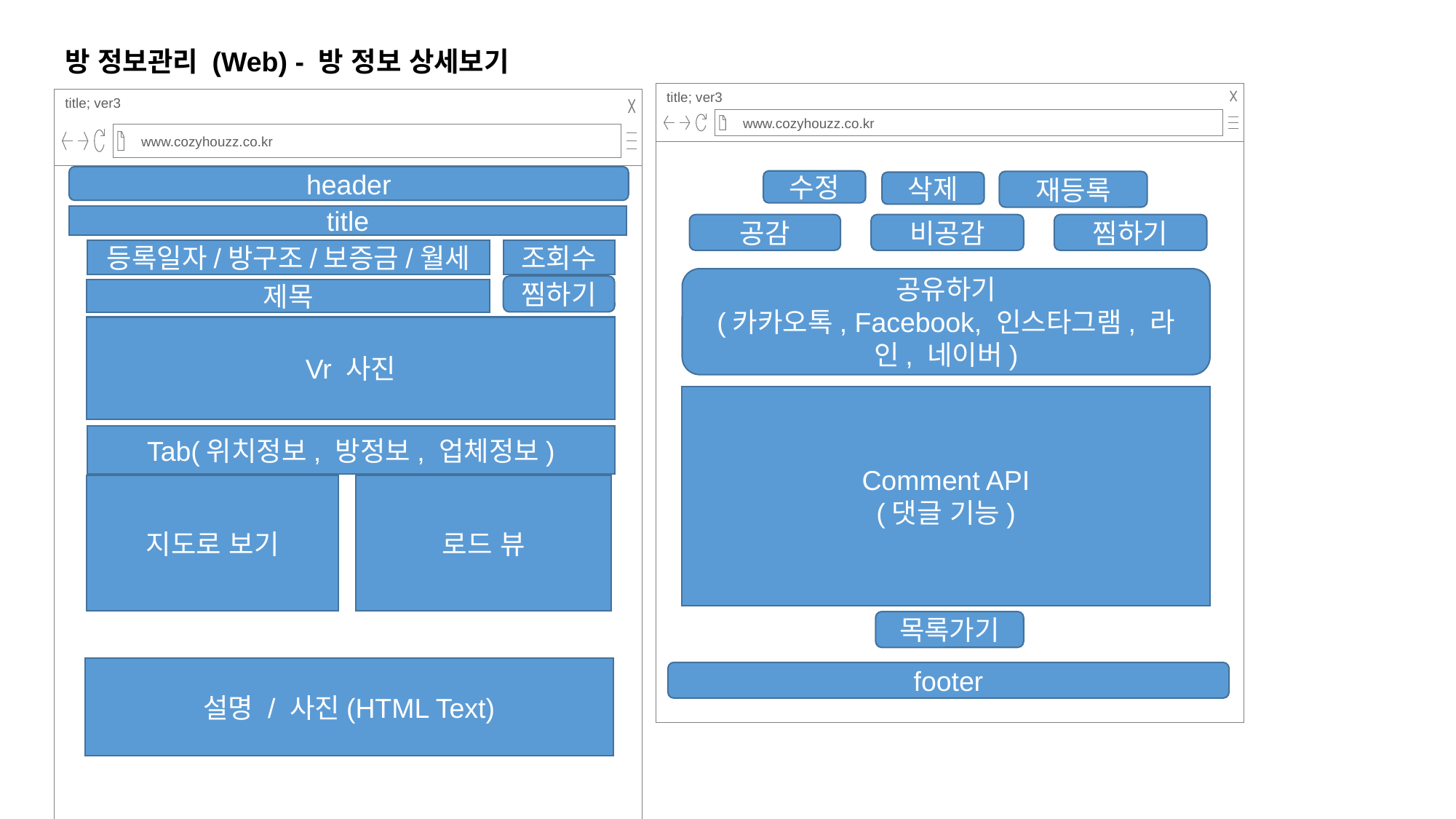

방 정보관리 (Web) - 방 정보 상세보기
title; ver3

www.cozyhouzz.co.kr

title; ver3

www.cozyhouzz.co.kr

header
수정
재등록
삭제
title
공감
비공감
찜하기
등록일자/방구조/보증금/월세
조회수
공유하기
(카카오톡, Facebook, 인스타그램, 라인, 네이버)
찜하기
제목
Vr 사진
Comment API
(댓글 기능)
Tab(위치정보, 방정보, 업체정보)
지도로 보기
로드 뷰
목록가기
설명 / 사진(HTML Text)
footer
< 참고사항 >

- 모바일 버전의 경우 VR사진, 이미지, 일반 text만 오기 때문에,
지금 현재 구현된 상태에서 페이지 여백조절(전체 페이지 통일 여백) 색 조정(전체 페이지와 통일된 색 조정)
전화걸기
문자보내기
1:1 상담하기